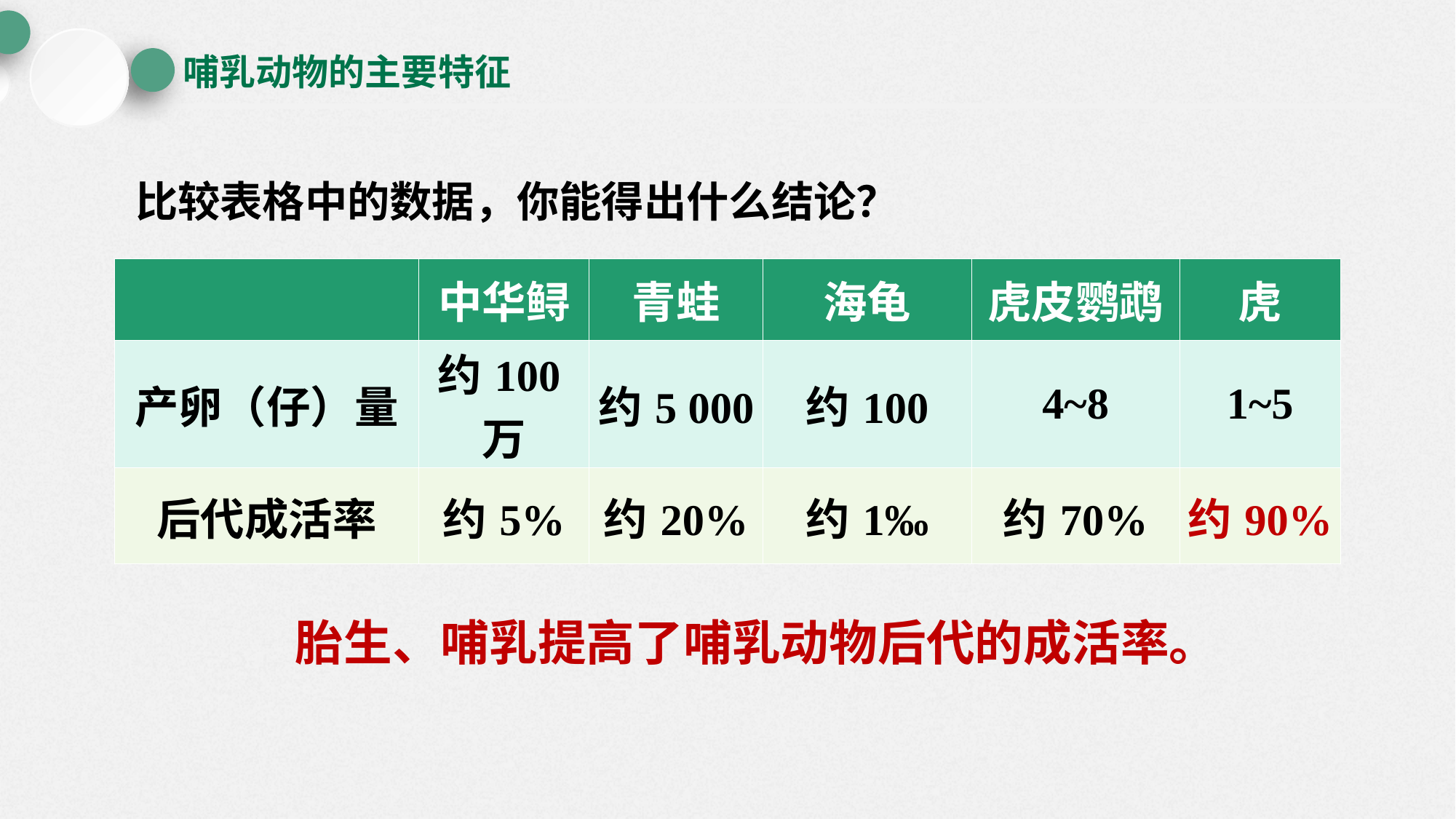

哺乳动物的主要特征
比较表格中的数据，你能得出什么结论？
|  | 中华鲟 | 青蛙 | 海龟 | 虎皮鹦鹉 | 虎 |
| --- | --- | --- | --- | --- | --- |
| 产卵（仔）量 | 约100万 | 约5 000 | 约100 | 4~8 | 1~5 |
| 后代成活率 | 约5% | 约20% | 约1‰ | 约70% | 约90% |
胎生、哺乳提高了哺乳动物后代的成活率。